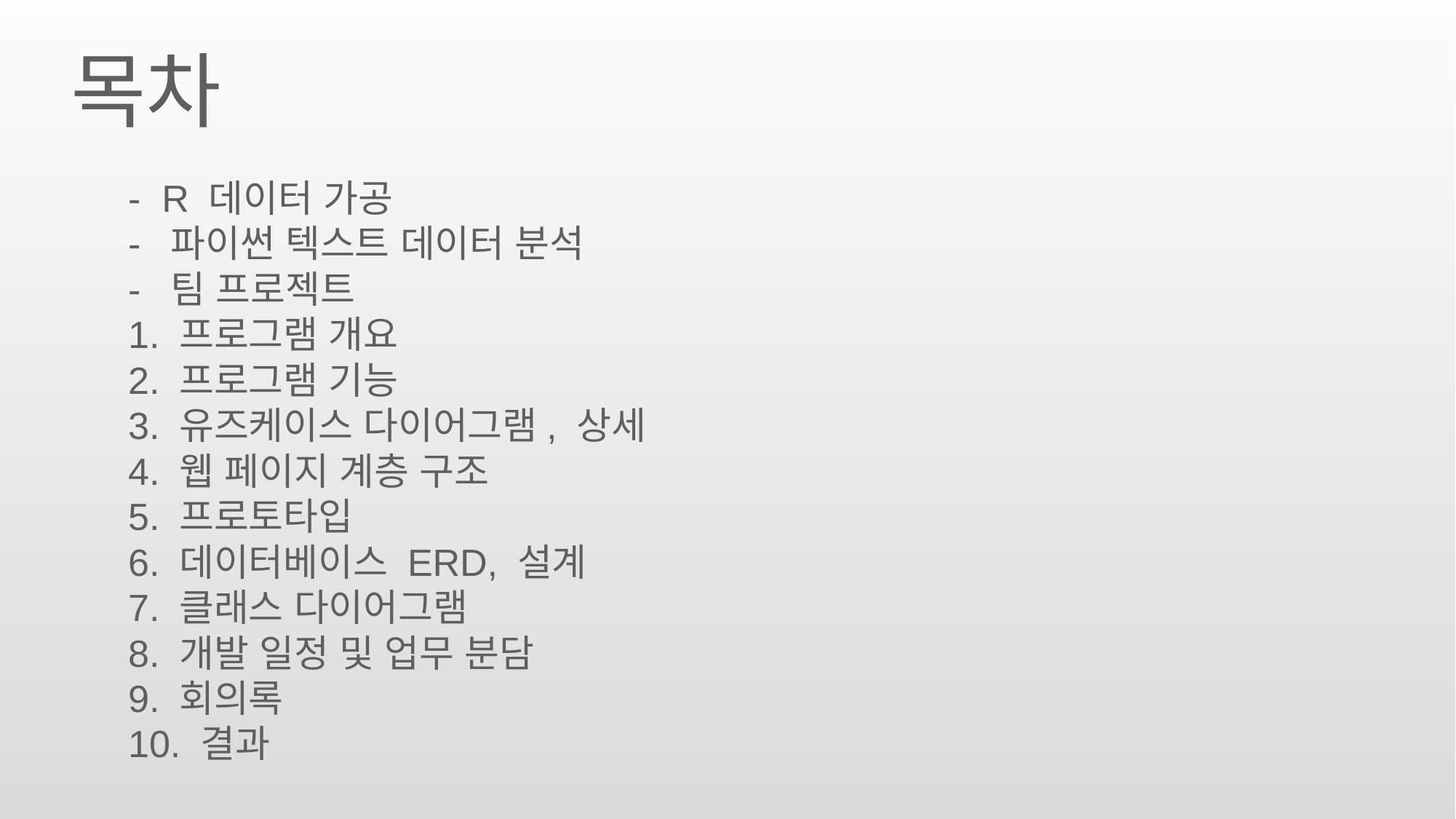

목차
-  R 데이터 가공
-  파이썬 텍스트 데이터 분석
-  팀 프로젝트
1. 프로그램 개요
2. 프로그램 기능
3. 유즈케이스 다이어그램, 상세
4. 웹 페이지 계층 구조
5. 프로토타입
6. 데이터베이스 ERD, 설계
7. 클래스 다이어그램
8. 개발 일정 및 업무 분담
9. 회의록
10. 결과